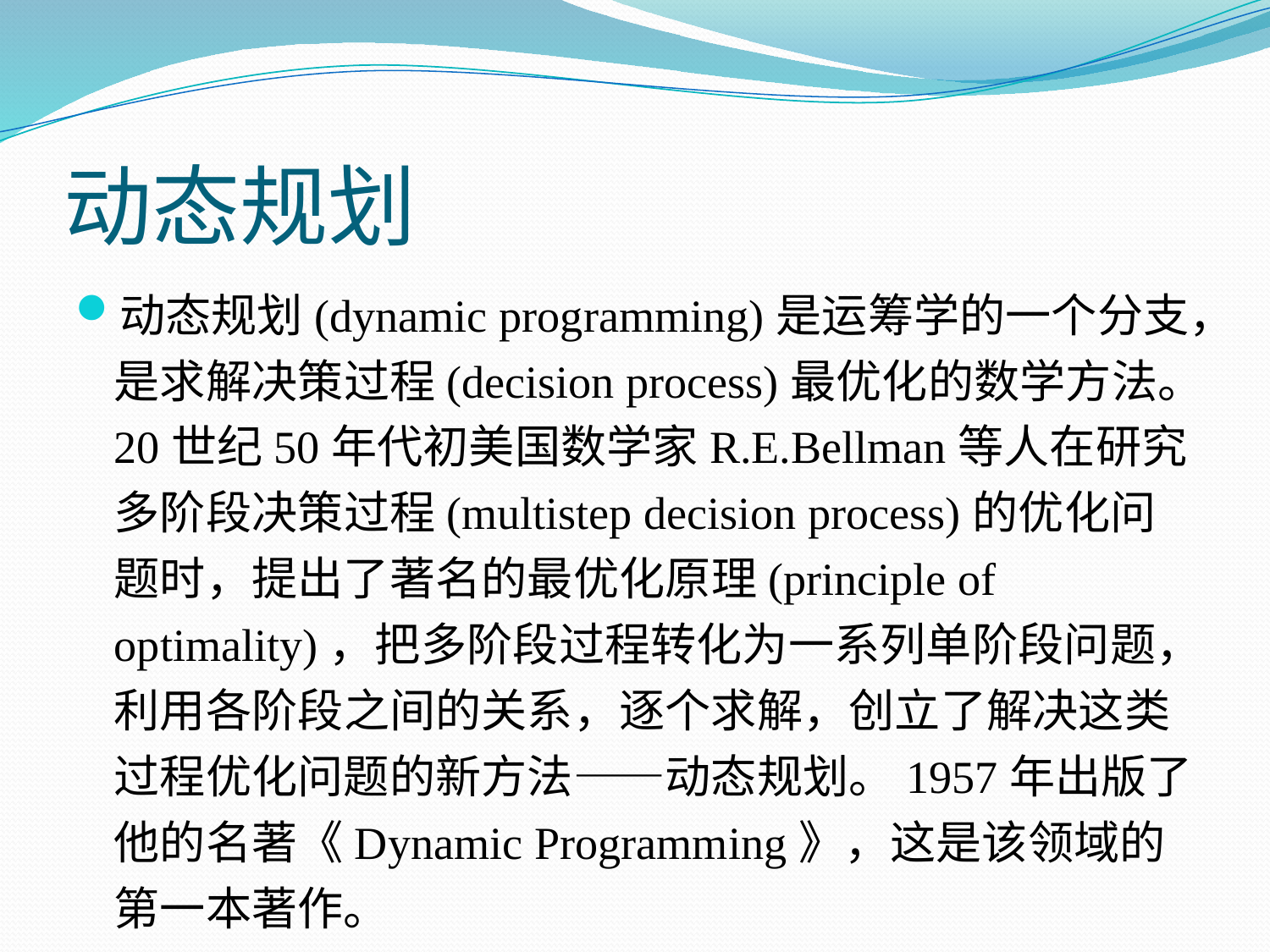

# 动态规划
动态规划(dynamic programming)是运筹学的一个分支，是求解决策过程(decision process)最优化的数学方法。20世纪50年代初美国数学家R.E.Bellman等人在研究多阶段决策过程(multistep decision process)的优化问题时，提出了著名的最优化原理(principle of optimality)，把多阶段过程转化为一系列单阶段问题，利用各阶段之间的关系，逐个求解，创立了解决这类过程优化问题的新方法——动态规划。1957年出版了他的名著《Dynamic Programming》，这是该领域的第一本著作。